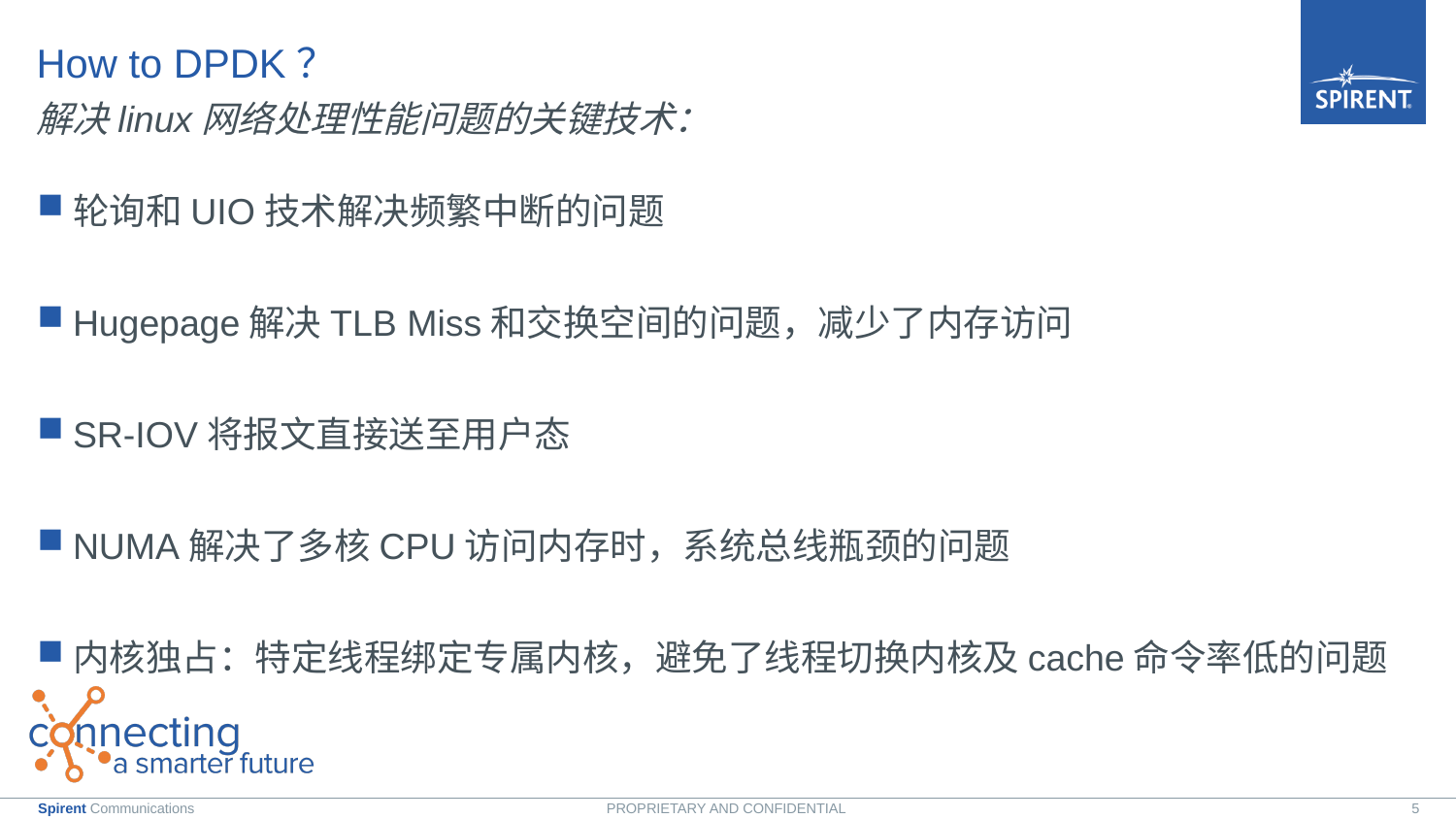

# How to DPDK？
解决linux网络处理性能问题的关键技术：

轮询和UIO技术解决频繁中断的问题

Hugepage解决TLB Miss和交换空间的问题，减少了内存访问

SR-IOV将报文直接送至用户态

NUMA解决了多核CPU访问内存时，系统总线瓶颈的问题

内核独占：特定线程绑定专属内核，避免了线程切换内核及cache命令率低的问题